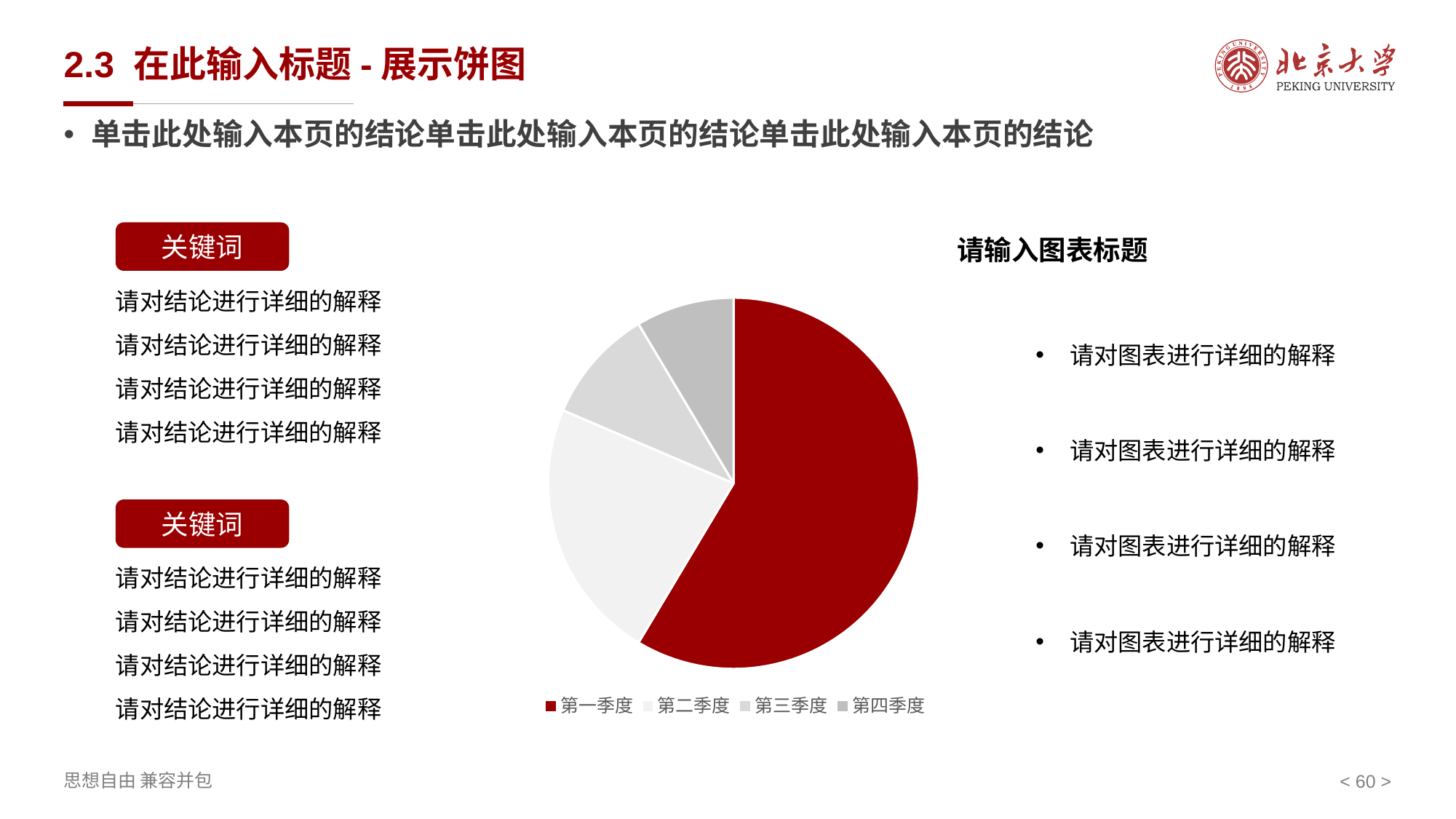

# 2.3 在此输入标题-展示饼图
单击此处输入本页的结论单击此处输入本页的结论单击此处输入本页的结论
请输入图表标题
关键词
请对结论进行详细的解释
请对结论进行详细的解释
请对结论进行详细的解释
请对结论进行详细的解释

### Chart

| Category | 销售额 |
|---|---|
| 第一季度 | 8.2 |
| 第二季度 | 3.2 |
| 第三季度 | 1.4 |
| 第四季度 | 1.2 |
请对图表进行详细的解释
请对图表进行详细的解释
关键词
请对图表进行详细的解释
请对结论进行详细的解释
请对结论进行详细的解释
请对结论进行详细的解释
请对结论进行详细的解释
请对图表进行详细的解释
< 60 >